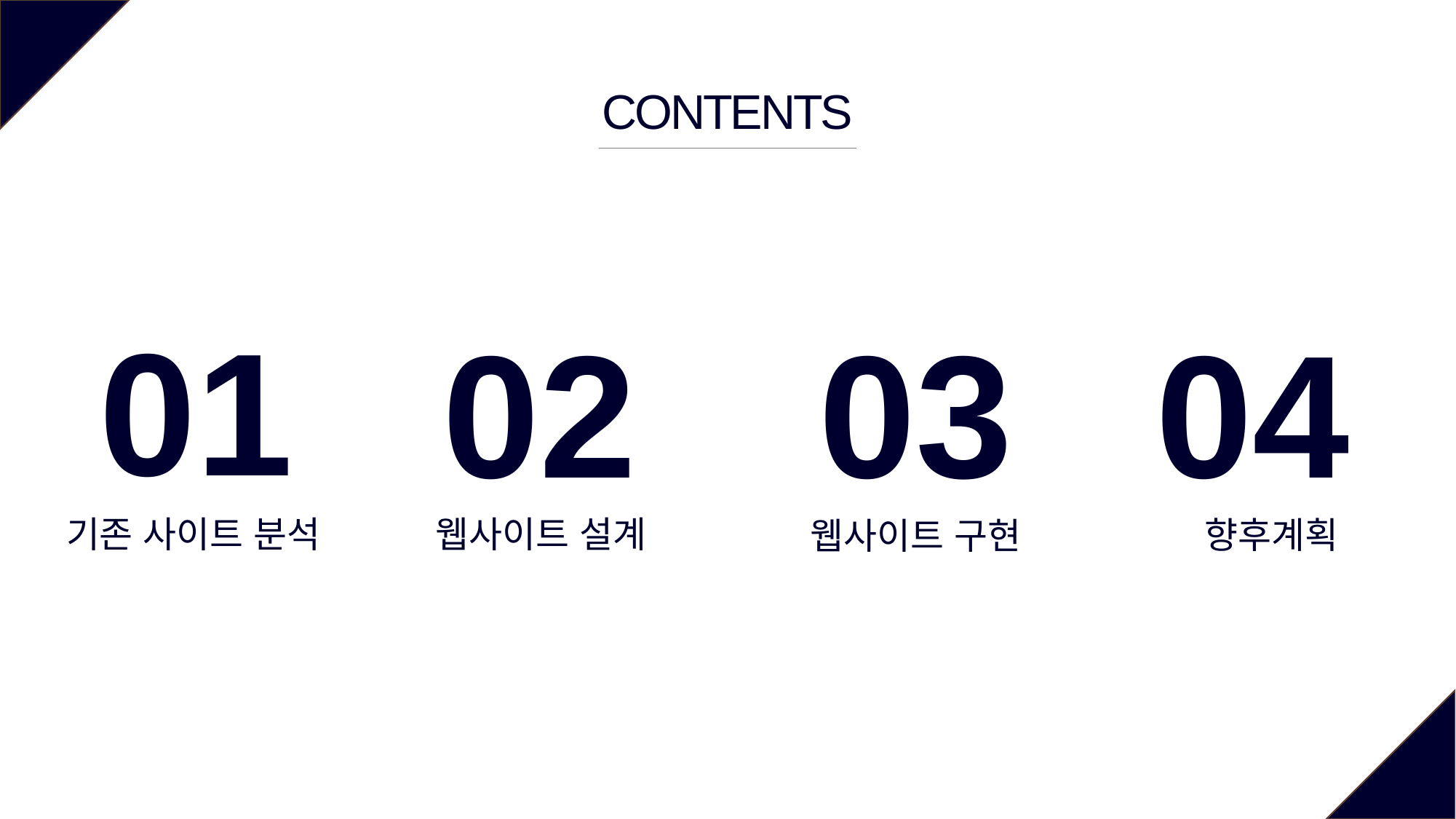

CONTENTS
01
02
03
04
기존 사이트 분석
웹사이트 설계
향후계획
웹사이트 구현